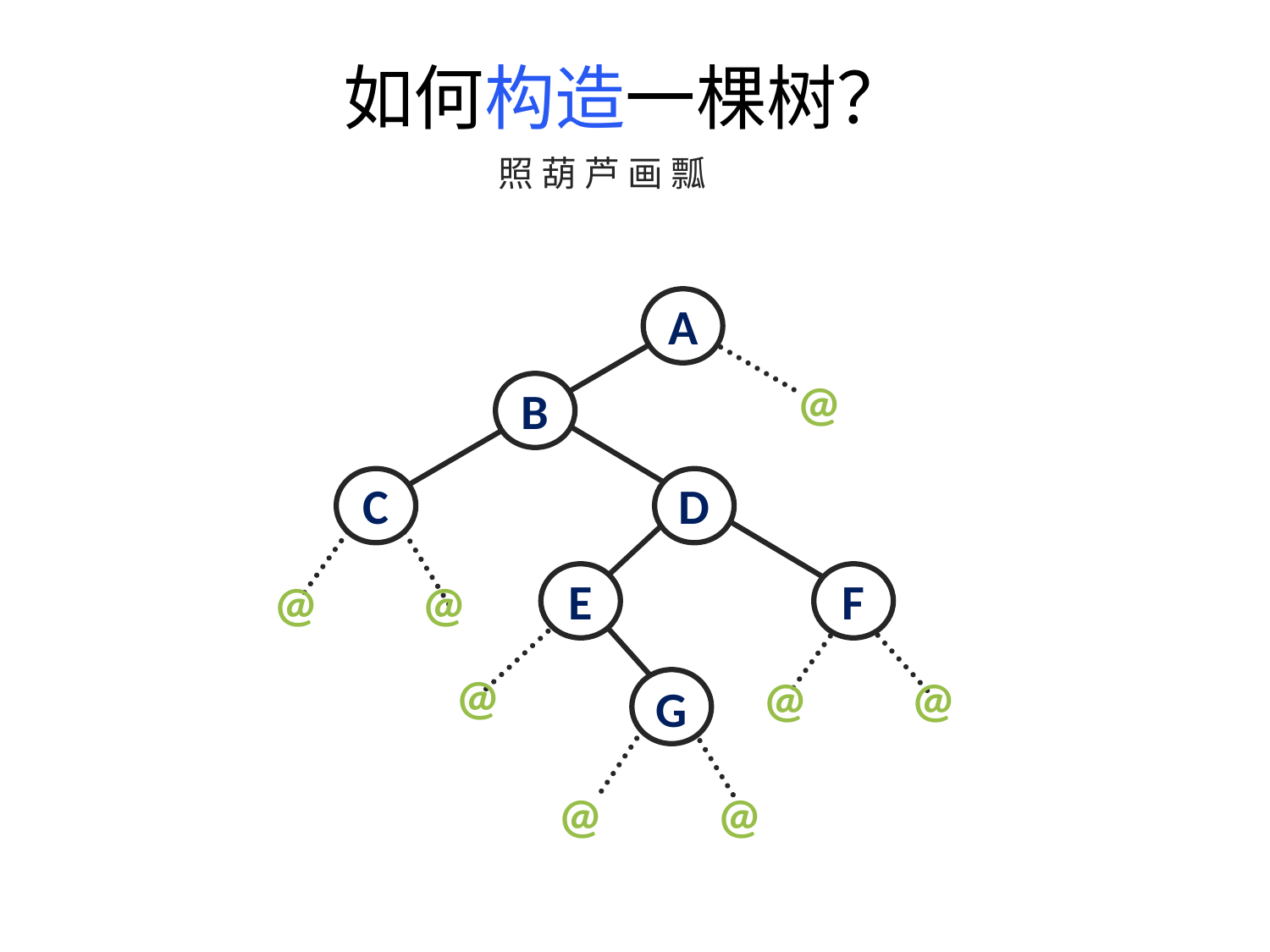

如何构造一棵树？
照 葫 芦 画 瓢

A

@

B

C

D

E

F
@
@

@
@
@

G

@
@
178